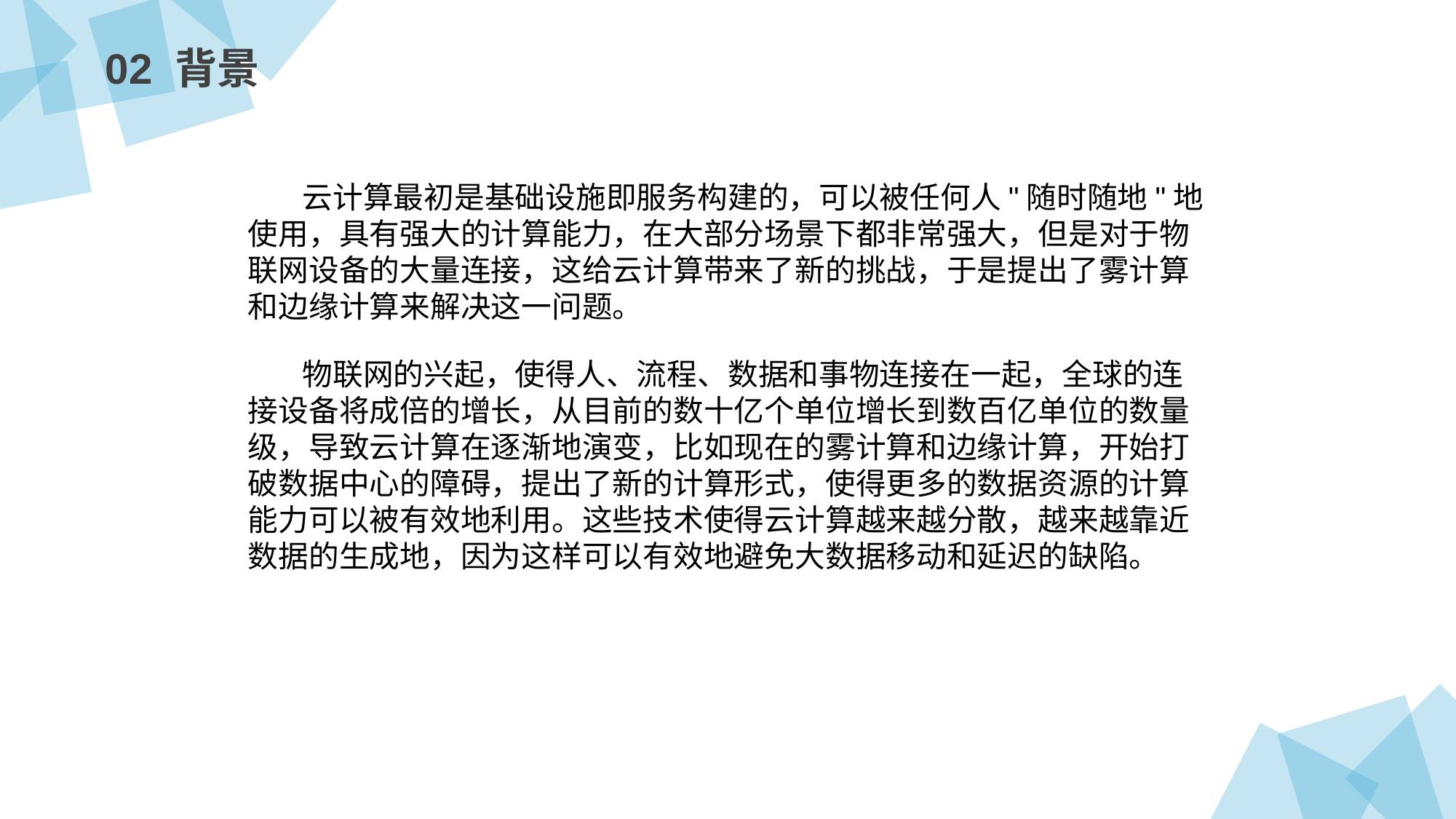

02 背景
       云计算最初是基础设施即服务构建的，可以被任何人"随时随地"地使用，具有强大的计算能力，在大部分场景下都非常强大，但是对于物联网设备的大量连接，这给云计算带来了新的挑战，于是提出了雾计算和边缘计算来解决这一问题。
       物联网的兴起，使得人、流程、数据和事物连接在一起，全球的连接设备将成倍的增长，从目前的数十亿个单位增长到数百亿单位的数量级，导致云计算在逐渐地演变，比如现在的雾计算和边缘计算，开始打破数据中心的障碍，提出了新的计算形式，使得更多的数据资源的计算能力可以被有效地利用。这些技术使得云计算越来越分散，越来越靠近数据的生成地，因为这样可以有效地避免大数据移动和延迟的缺陷。